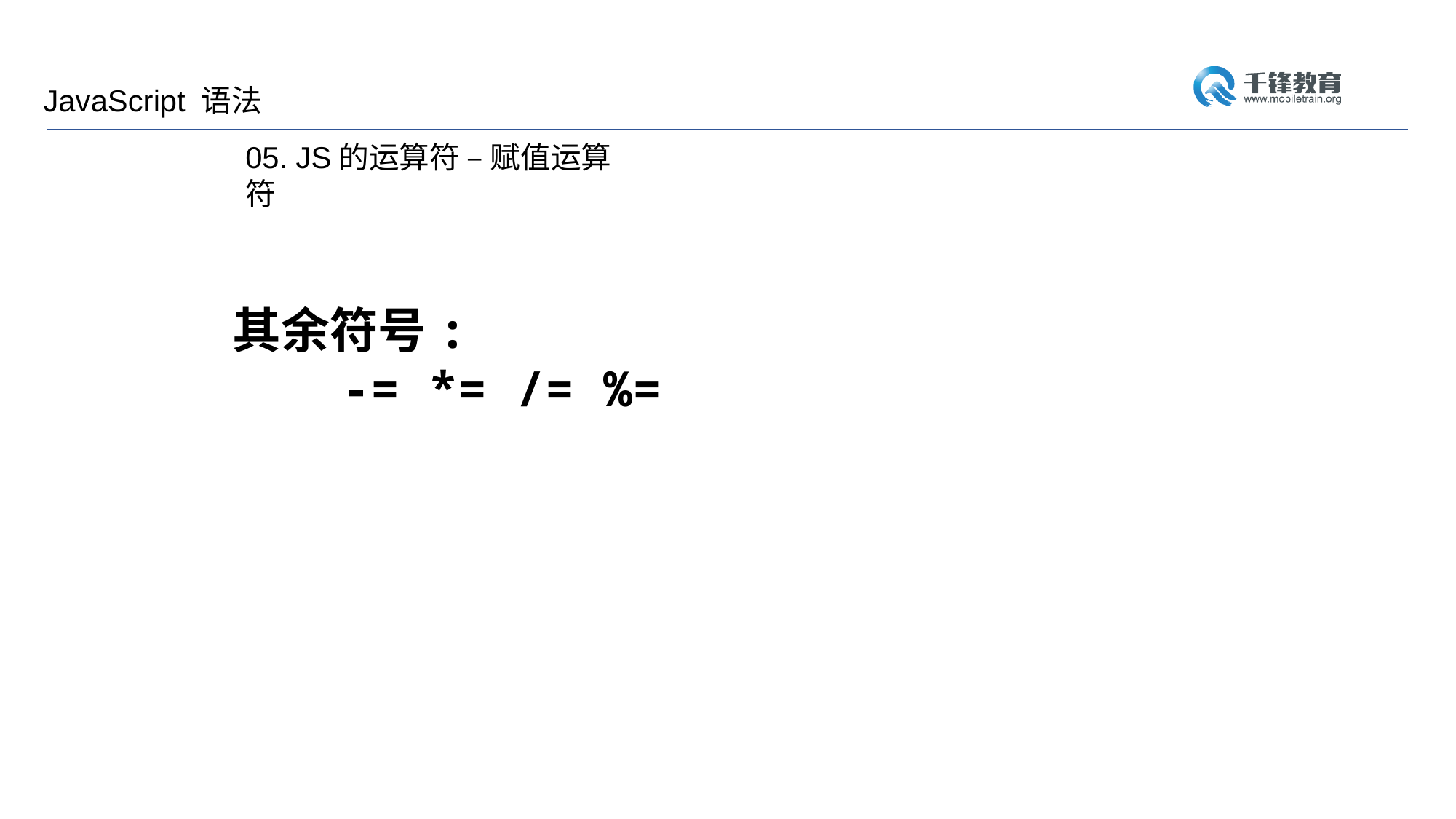

JavaScript 语法
05. JS的运算符 – 赋值运算符
其余符号:
	-= *= /= %=